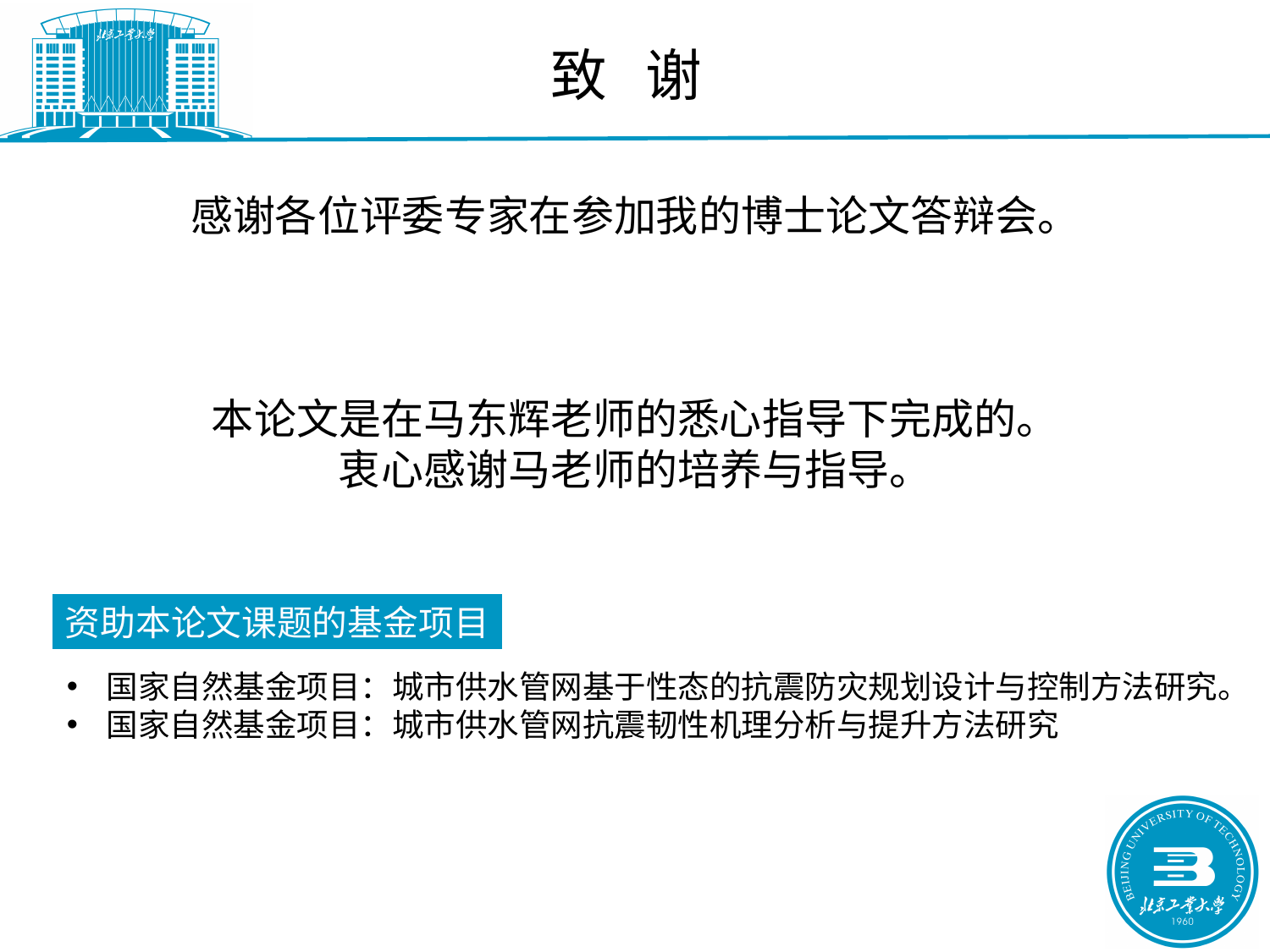

致   谢
感谢各位评委专家在参加我的博士论文答辩会。
本论文是在马东辉老师的悉心指导下完成的。
衷心感谢马老师的培养与指导。
资助本论文课题的基金项目
国家自然基金项目：城市供水管网基于性态的抗震防灾规划设计与控制方法研究。
国家自然基金项目：城市供水管网抗震韧性机理分析与提升方法研究